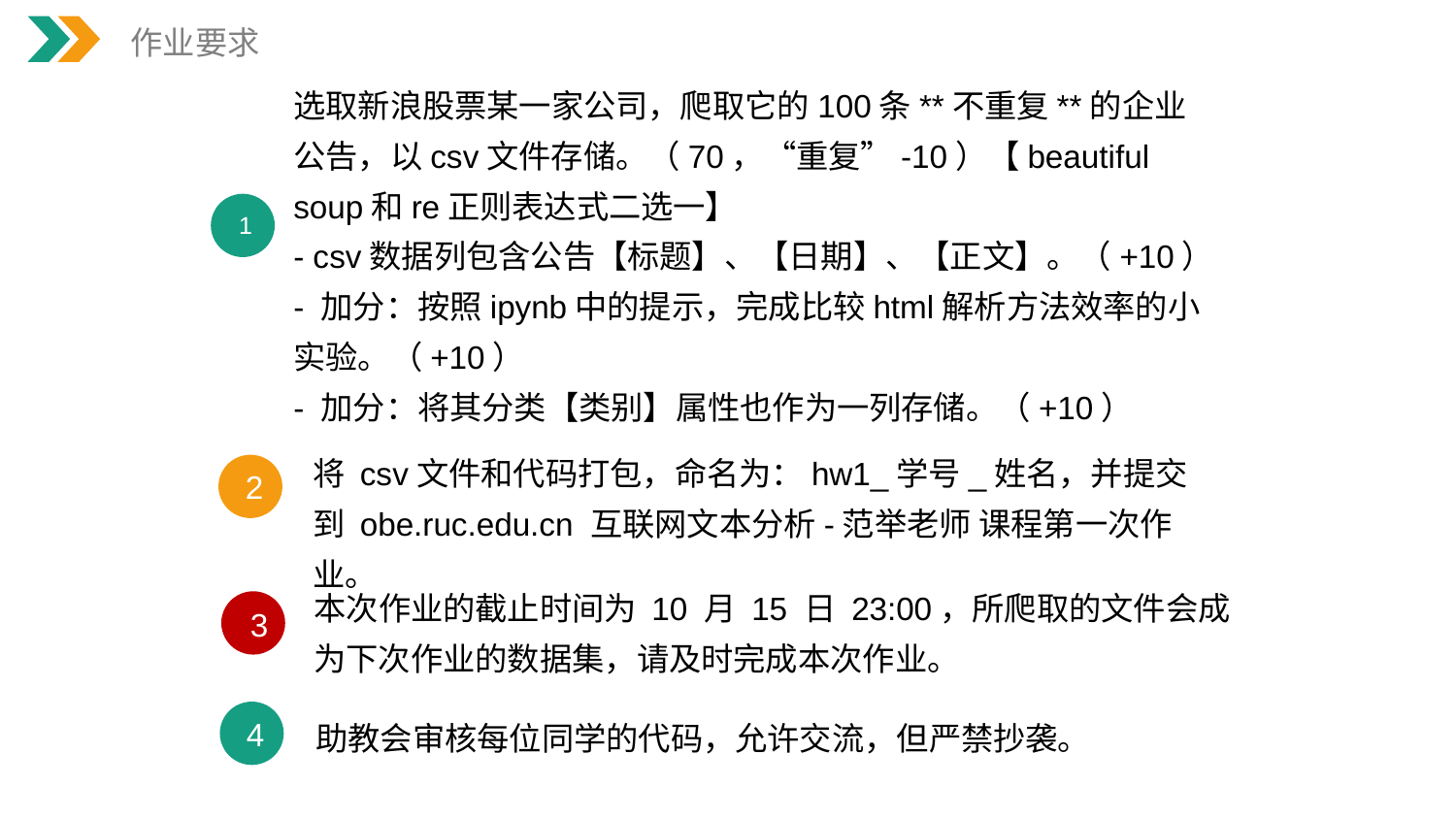

作业要求
选取新浪股票某一家公司，爬取它的100条**不重复**的企业公告，以csv文件存储。（70，“重复”-10）【beautiful soup和re正则表达式二选一】
- csv数据列包含公告【标题】、【日期】、【正文】。（+10）
- 加分：按照ipynb中的提示，完成比较html解析方法效率的小实验。（+10）
- 加分：将其分类【类别】属性也作为一列存储。（+10）

1
将 csv文件和代码打包，命名为：hw1_学号_姓名，并提交到 obe.ruc.edu.cn 互联网文本分析-范举老师 课程第一次作业。

2
本次作业的截止时间为 10 月 15 日 23:00，所爬取的文件会成为下次作业的数据集，请及时完成本次作业。

3

4
助教会审核每位同学的代码，允许交流，但严禁抄袭。